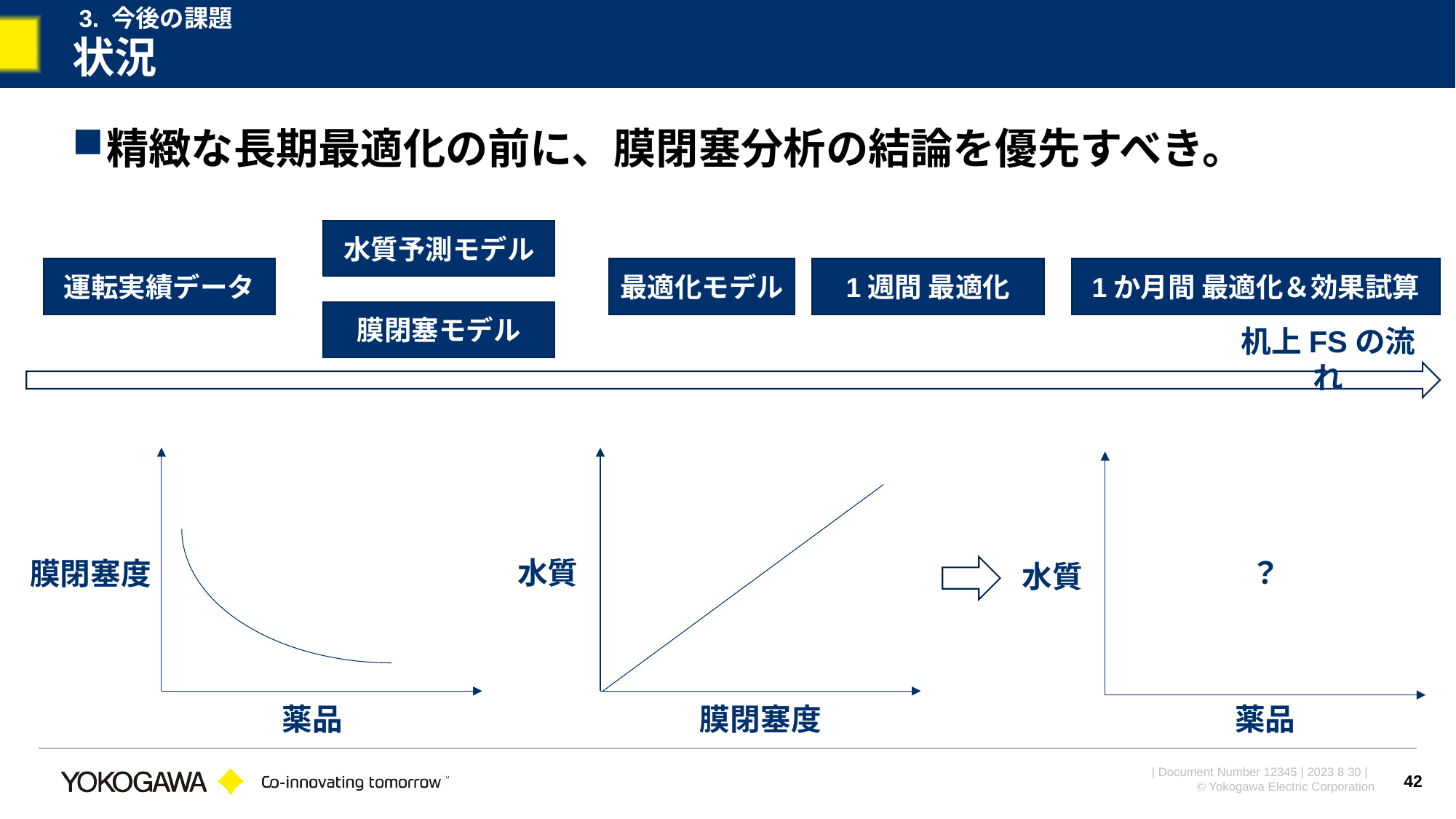

3. 今後の課題
# 状況
精緻な長期最適化の前に、膜閉塞分析の結論を優先すべき。
水質予測モデル
運転実績データ
最適化モデル
1週間 最適化
1か月間 最適化＆効果試算
膜閉塞モデル
机上FSの流れ

水質
？
膜閉塞度
水質

薬品
膜閉塞度
薬品
42